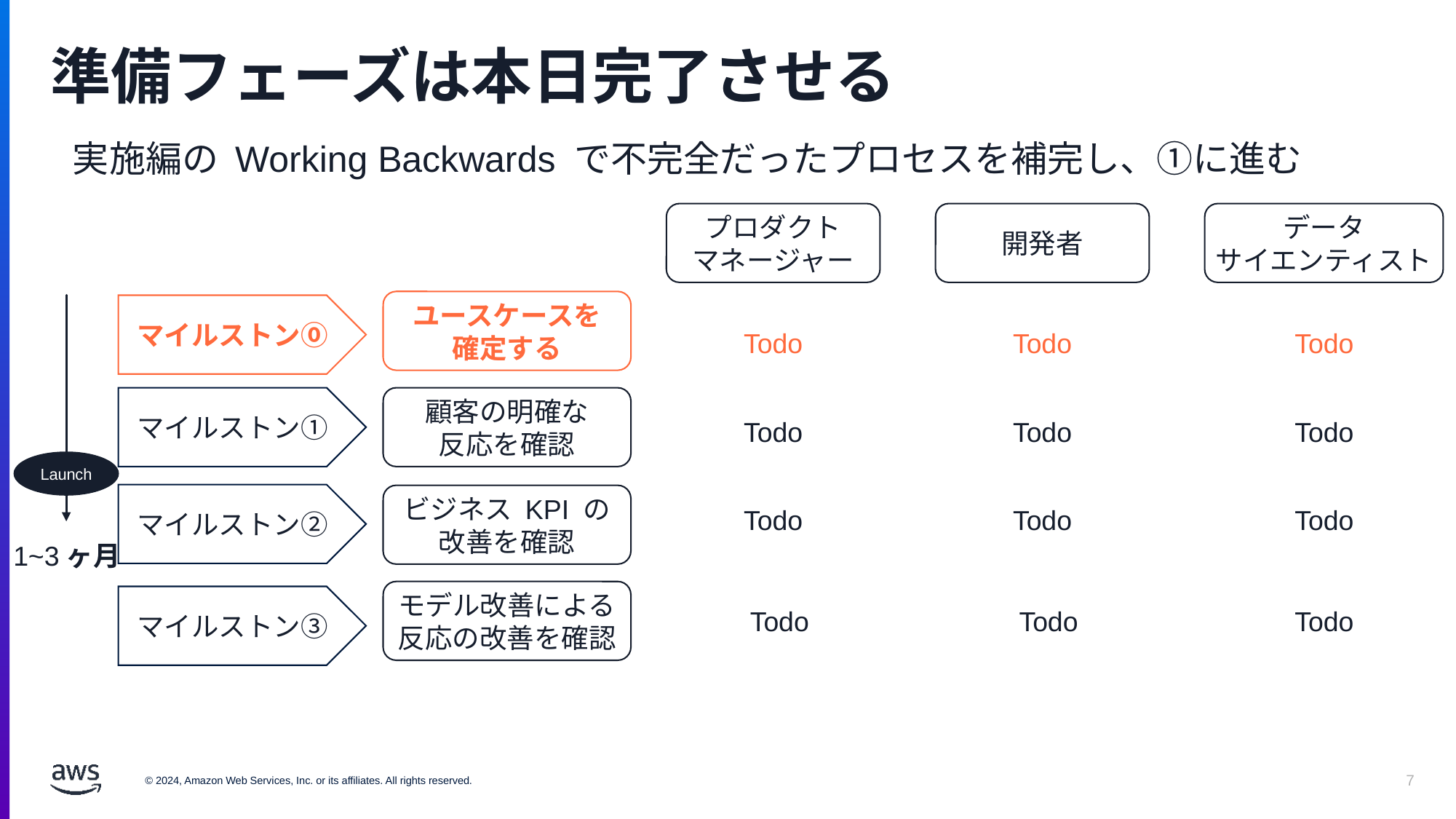

# 準備フェーズは本日完了させる
実施編の Working Backwards で不完全だったプロセスを補完し、①に進む
プロダクト
マネージャー
開発者
データ
サイエンティスト
ユースケースを
確定する
マイルストン⓪
Todo
Todo
Todo
マイルストン①
顧客の明確な
反応を確認
Todo
Todo
Todo
Launch
マイルストン②
ビジネス KPI の
改善を確認
Todo
Todo
Todo
1~3ヶ月
モデル改善による反応の改善を確認
マイルストン③
Todo
Todo
Todo
7